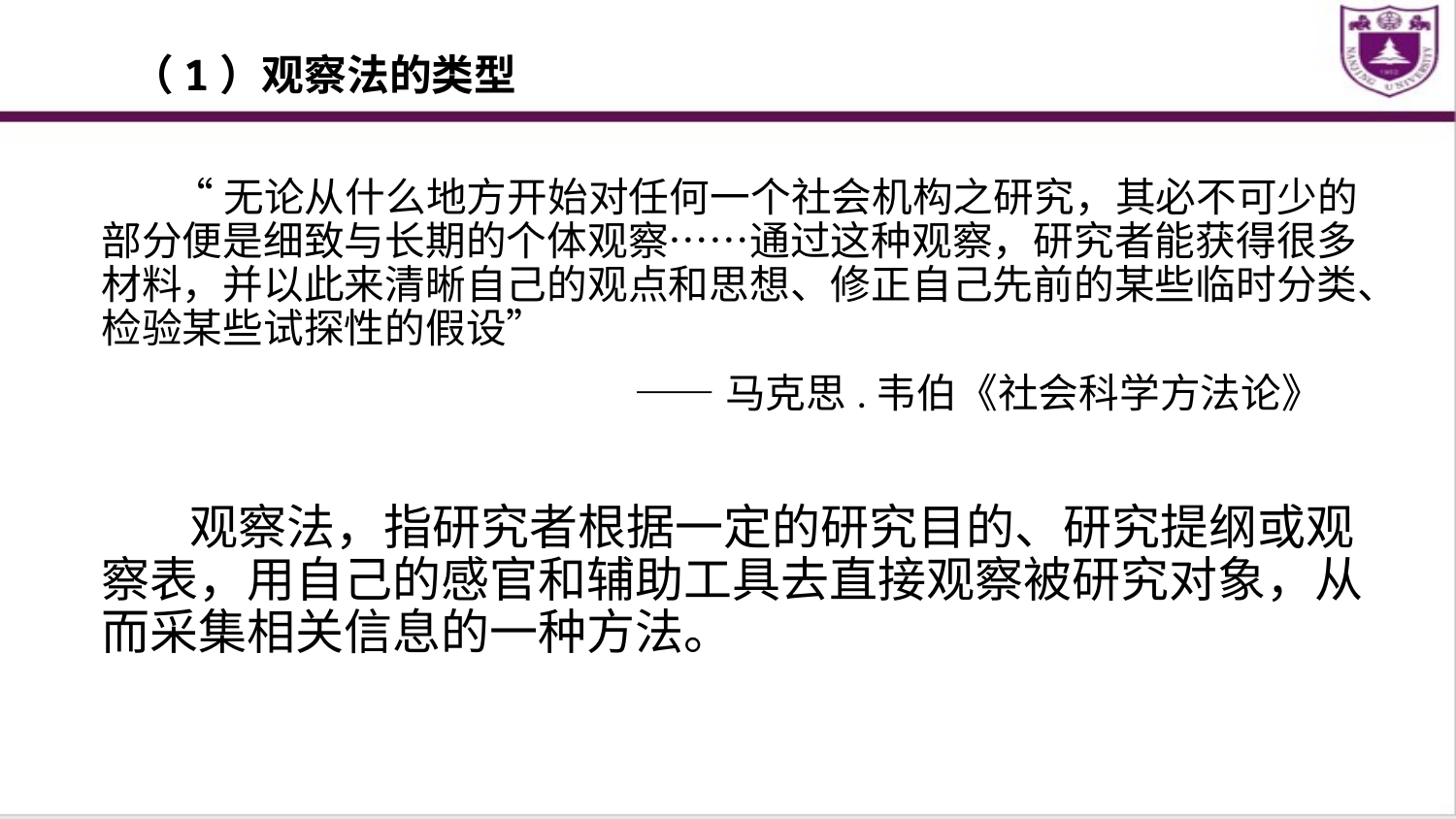

（1）观察法的类型

         “无论从什么地方开始对任何一个社会机构之研究，其必不可少的部分便是细致与长期的个体观察……通过这种观察，研究者能获得很多材料，并以此来清晰自己的观点和思想、修正自己先前的某些临时分类、检验某些试探性的假设”
                                                           ——马克思.韦伯《社会科学方法论》

        观察法，指研究者根据一定的研究目的、研究提纲或观察表，用自己的感官和辅助工具去直接观察被研究对象，从而采集相关信息的一种方法。